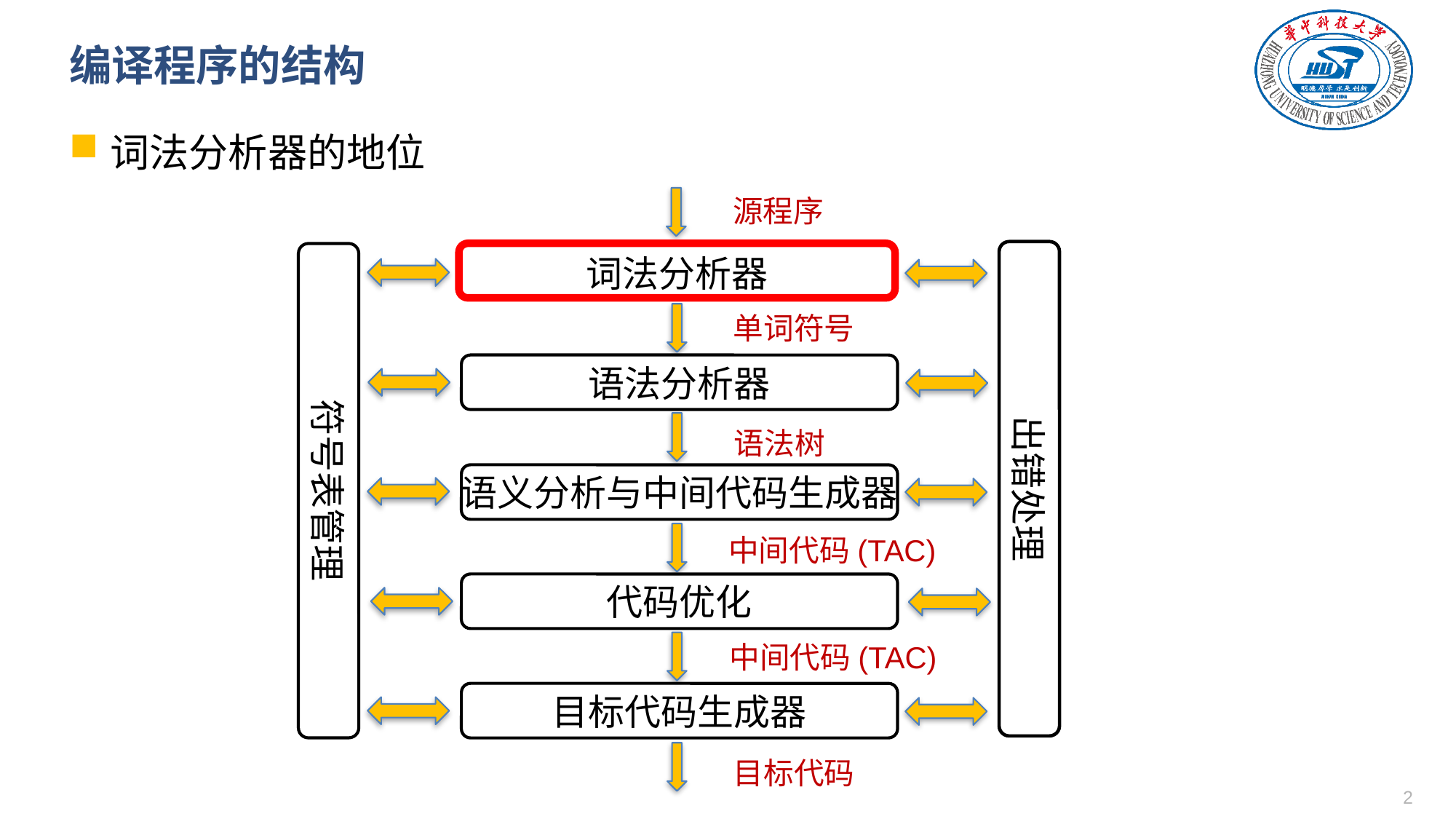

# 编译程序的结构
词法分析器的地位
源程序

出错处理

符号表管理
词法分析器

单词符号
语法分析器

语法树

语义分析与中间代码生成器

中间代码(TAC)
代码优化

中间代码(TAC)
目标代码生成器

目标代码
2